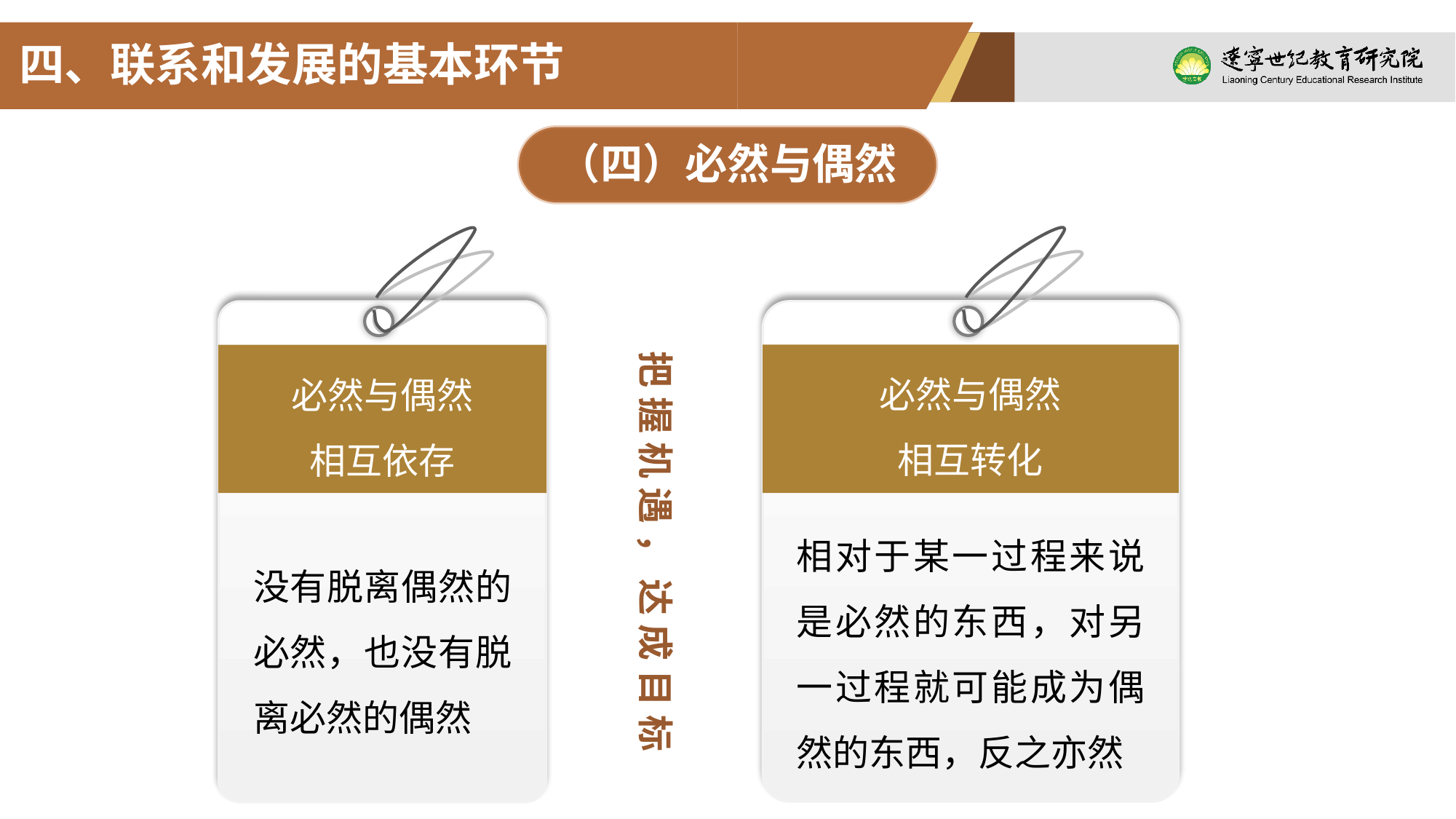

四、联系和发展的基本环节
（四）必然与偶然

必然与偶然
相互转化
相对于某一过程来说是必然的东西，对另一过程就可能成为偶然的东西，反之亦然

必然与偶然
相互依存
没有脱离偶然的必然，也没有脱离必然的偶然
把握机遇，达成目标